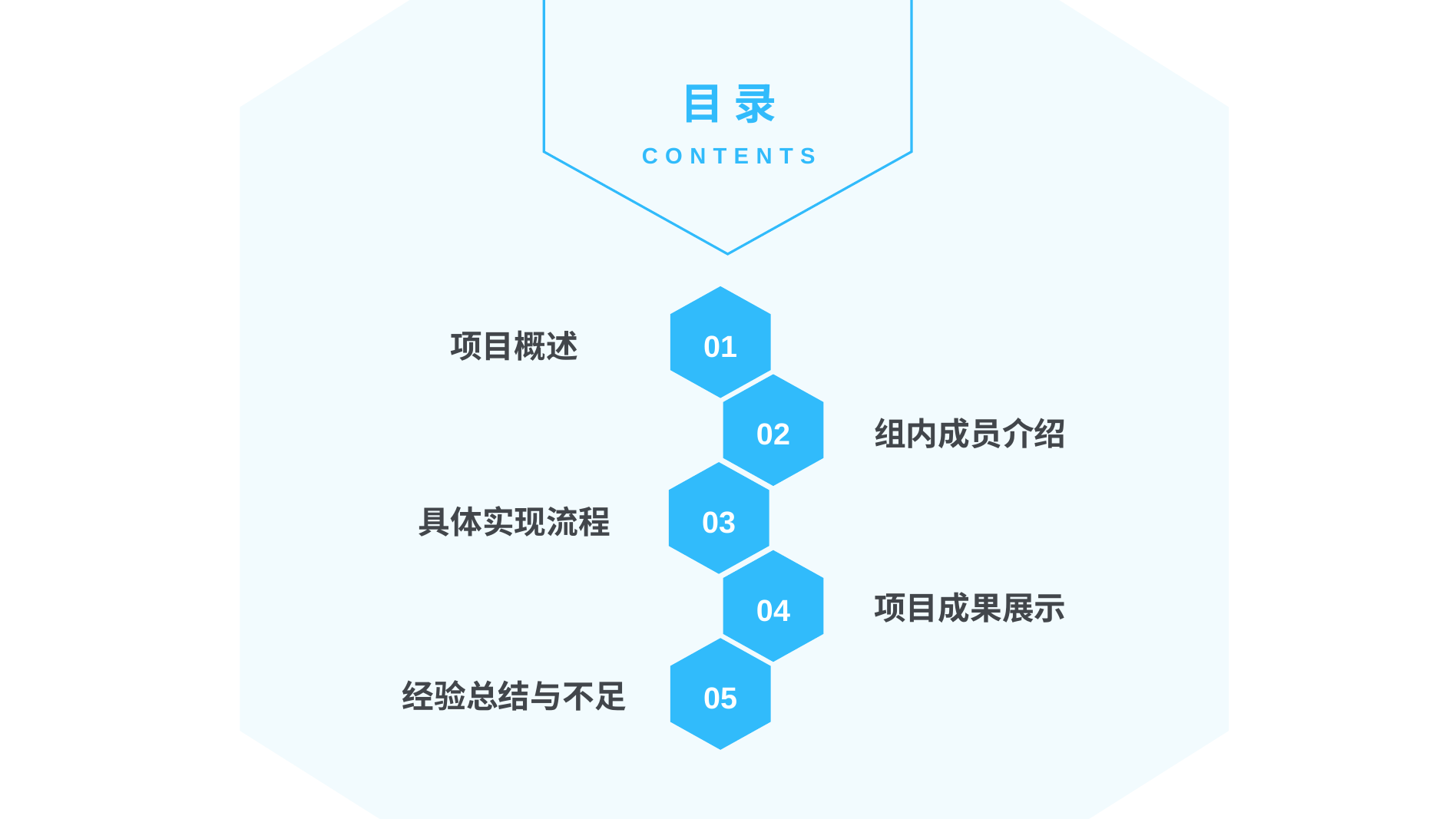

目 录
CONTENTS
01
项目概述
02
组内成员介绍
03
具体实现流程
04
项目成果展示
05
经验总结与不足